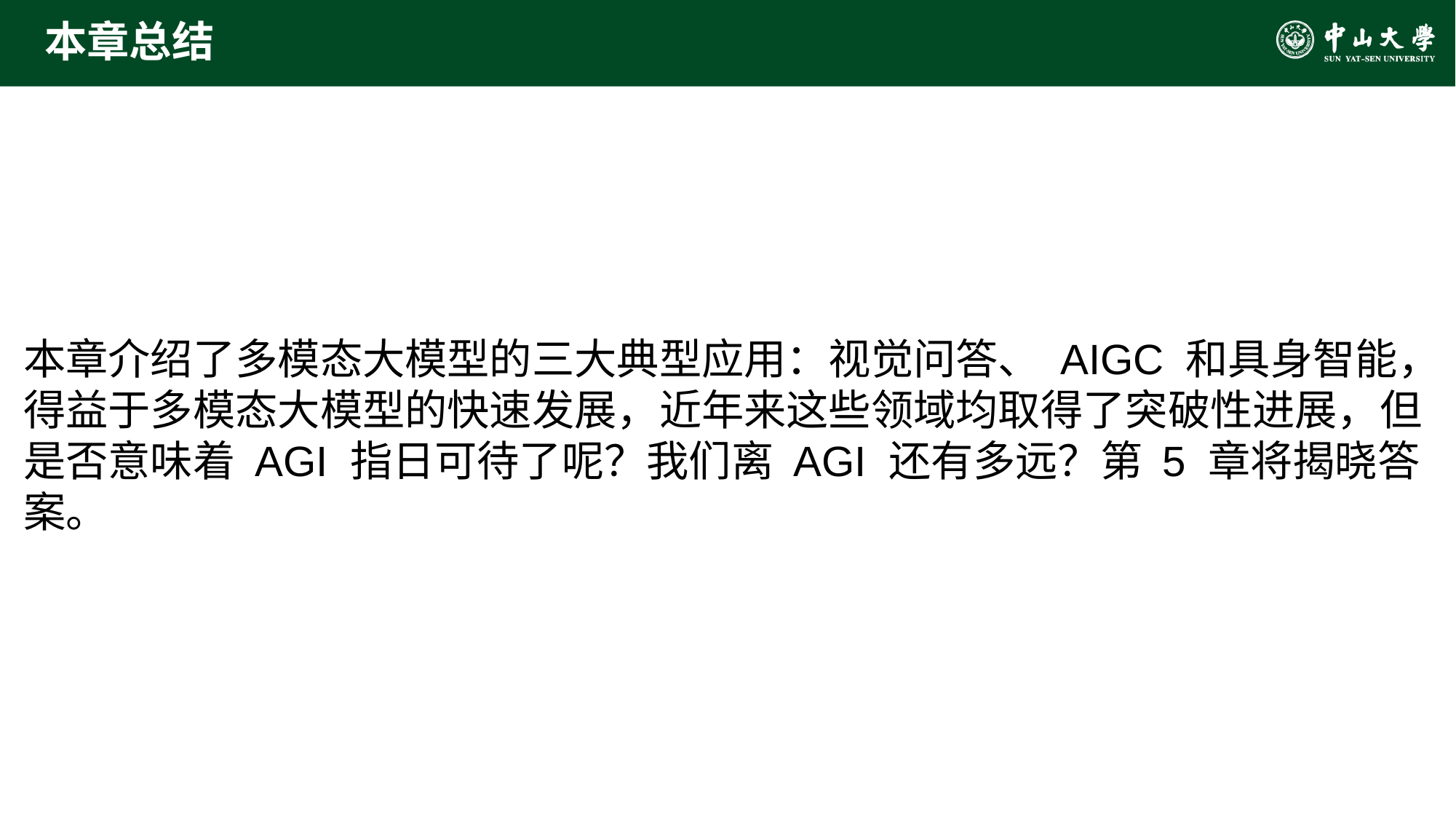

# 本章总结
本章介绍了多模态大模型的三大典型应用：视觉问答、 AIGC 和具身智能，得益于多模态大模型的快速发展，近年来这些领域均取得了突破性进展，但是否意味着 AGI 指日可待了呢？我们离 AGI 还有多远？第 5 章将揭晓答案。